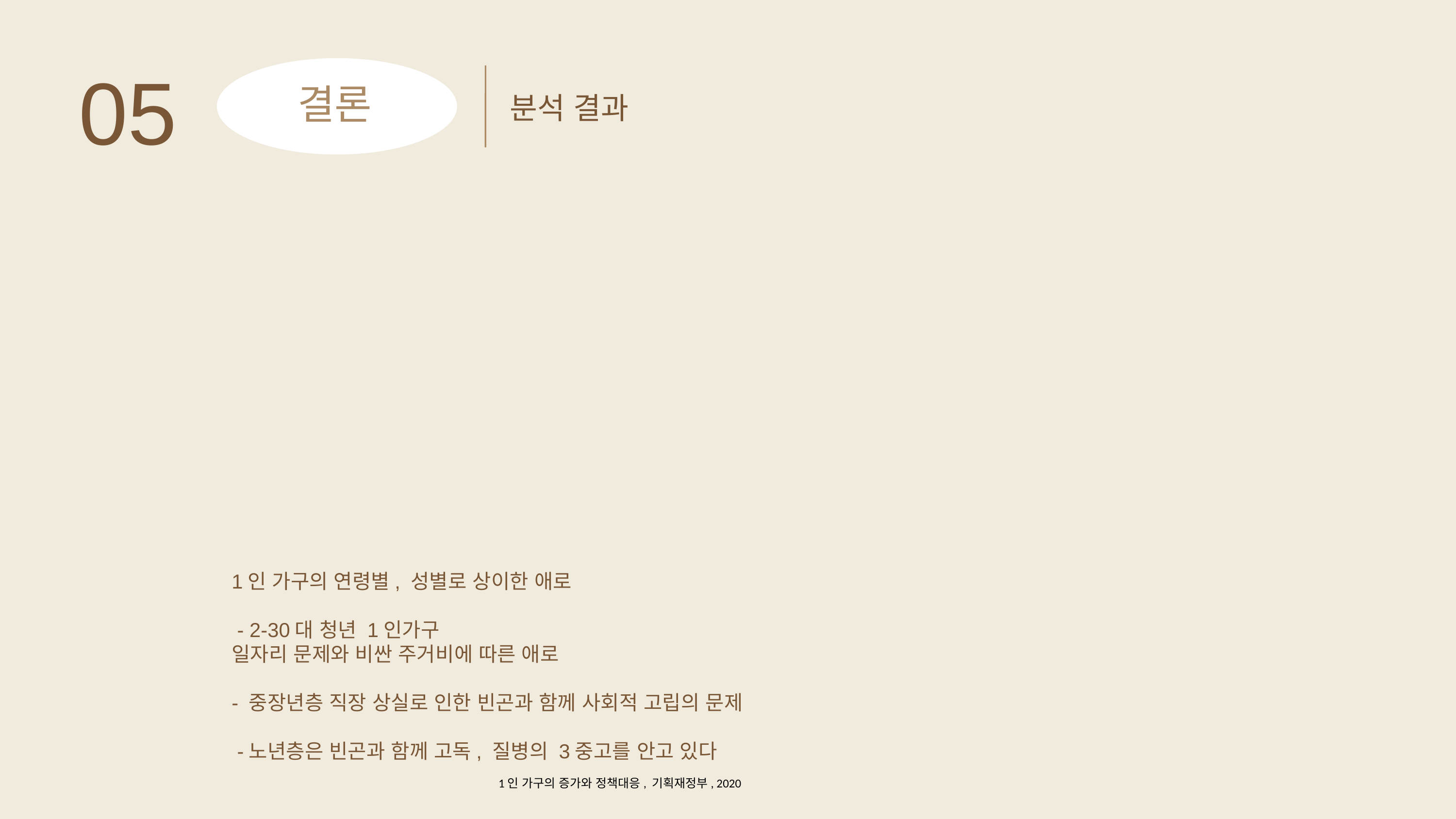

05

분석 결과
결론
1인 가구의 연령별, 성별로 상이한 애로

 - 2-30대 청년 1인가구
일자리 문제와 비싼 주거비에 따른 애로

- 중장년층 직장 상실로 인한 빈곤과 함께 사회적 고립의 문제

 -노년층은 빈곤과 함께 고독, 질병의 3중고를 안고 있다
1인 가구의 증가와 정책대응, 기획재정부, 2020